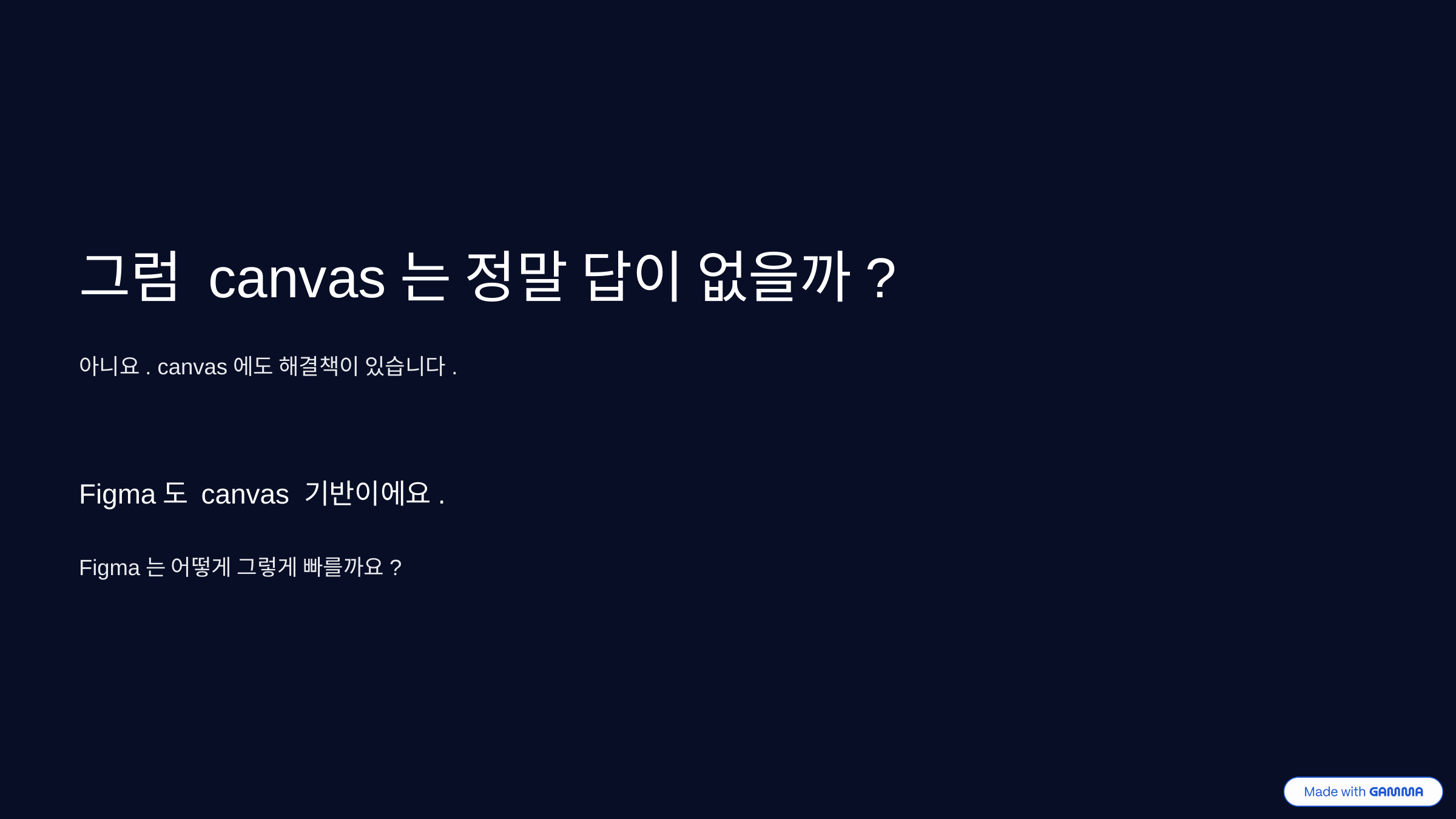

그럼 canvas는 정말 답이 없을까?
아니요. canvas에도 해결책이 있습니다.

Figma도 canvas 기반이에요.
Figma는 어떻게 그렇게 빠를까요?